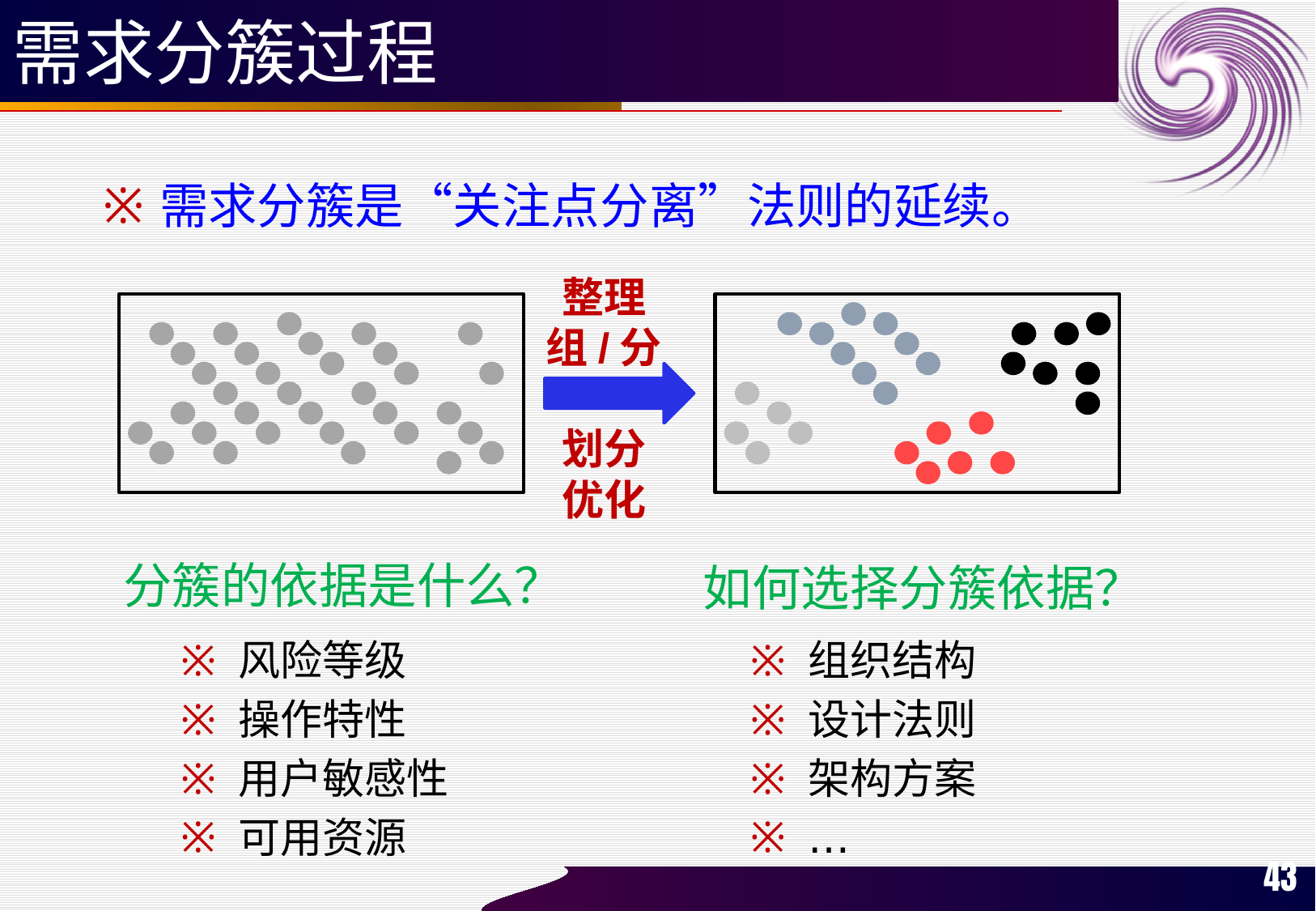

# 需求分簇过程
需求分簇是“关注点分离”法则的延续。
整理
组/分

划分
优化

分簇的依据是什么？
如何选择分簇依据？
风险等级
操作特性
用户敏感性
可用资源
组织结构
设计法则
架构方案
…
43